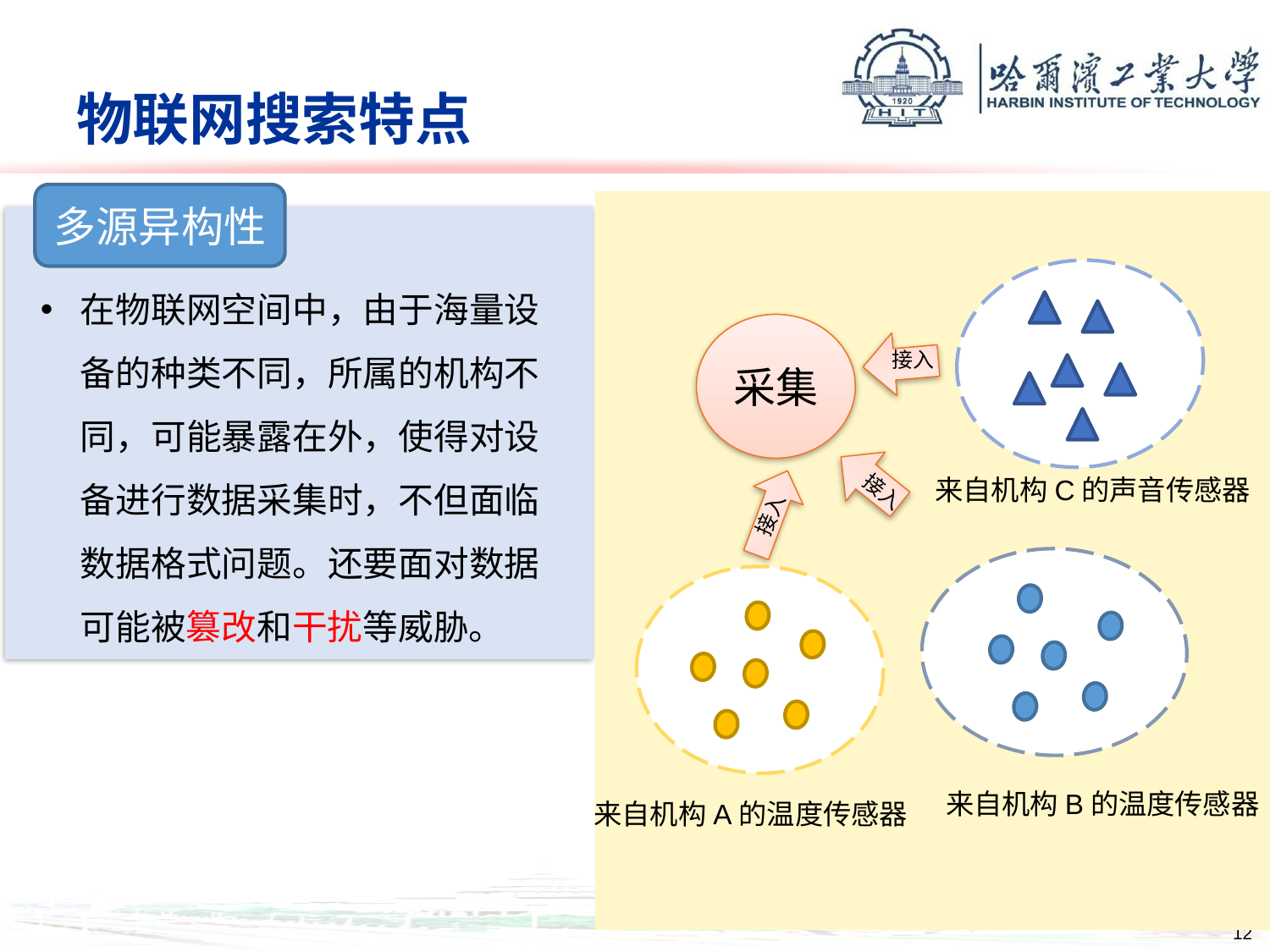

# 物联网搜索特点
多源异构性

在物联网空间中，由于海量设备的种类不同，所属的机构不同，可能暴露在外，使得对设备进行数据采集时，不但面临数据格式问题。还要面对数据可能被篡改和干扰等威胁。

采集

接入

接入
来自机构C的声音传感器

接入

来自机构B的温度传感器
来自机构A的温度传感器